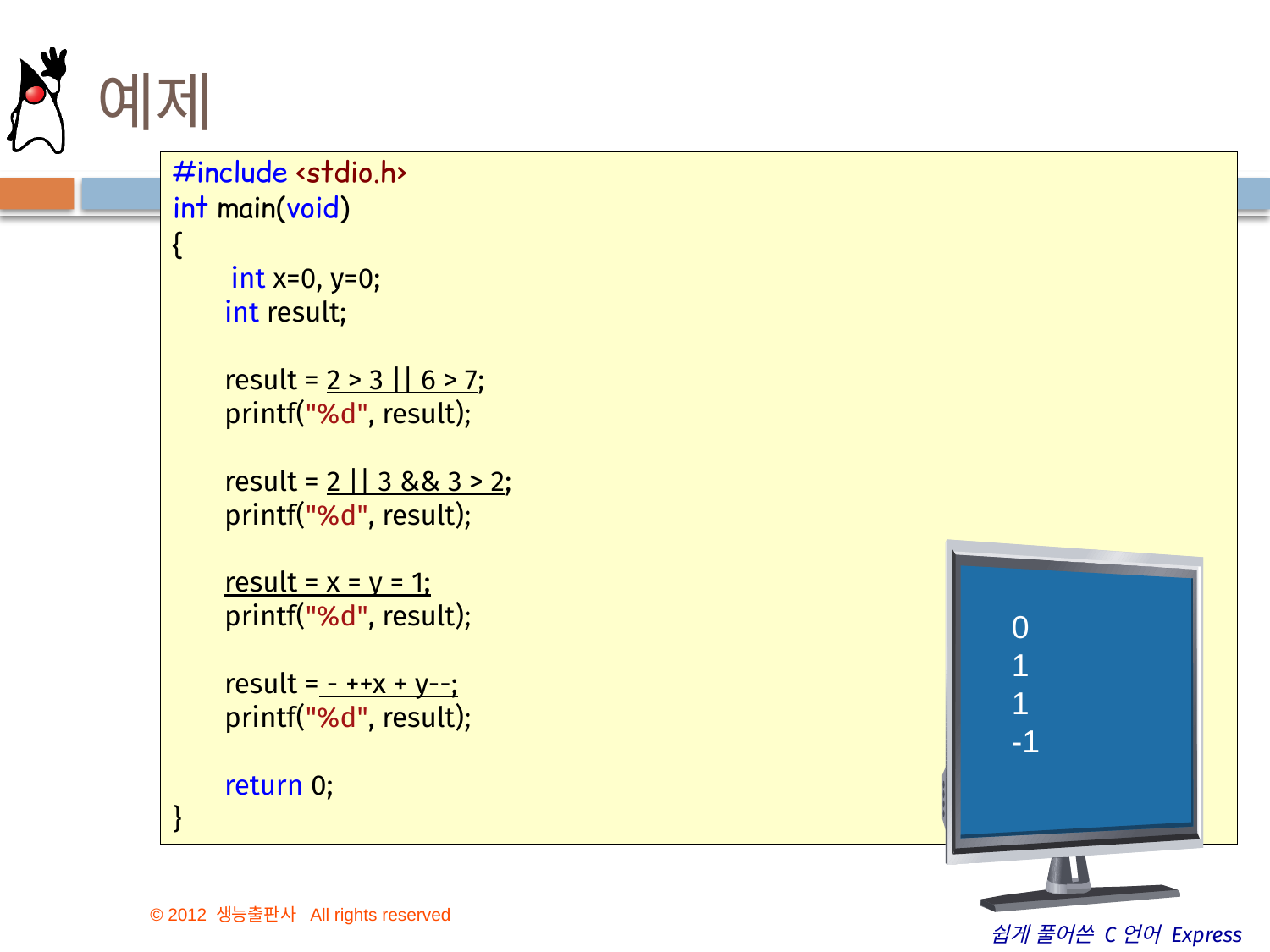

# 예제
#include <stdio.h>
int main(void)
{
       int x=0, y=0;
       int result;

       result = 2 > 3 || 6 > 7;
       printf("%d", result);

       result = 2 || 3 && 3 > 2;
       printf("%d", result);

       result = x = y = 1;
       printf("%d", result);

       result = - ++x + y--;
       printf("%d", result);

       return 0;
}

0
1
1
-1